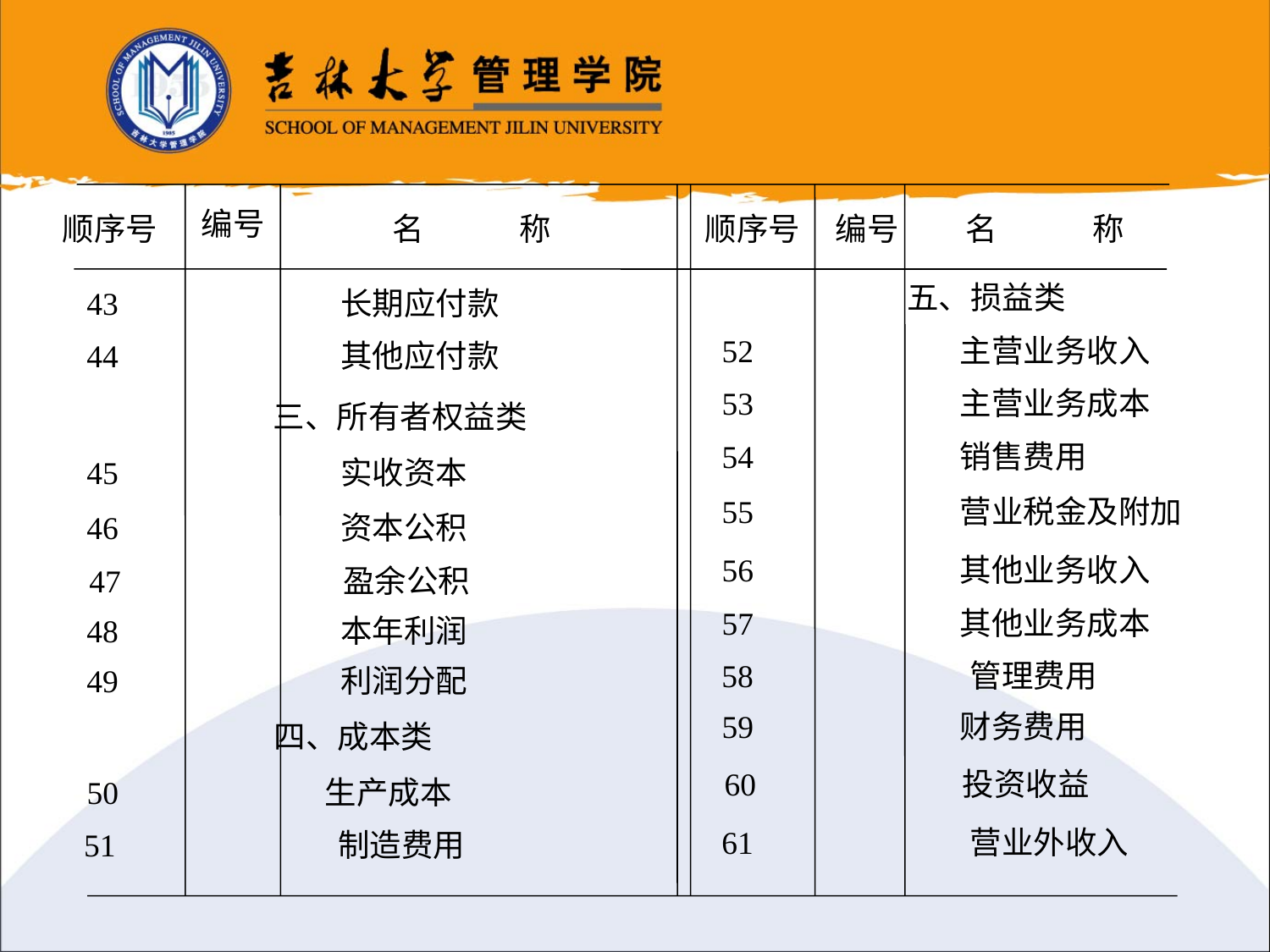

编号
顺序号
名	称
顺序号
编号
名	称

                            五、损益类
43             	长期应付款

  52            	主营业务收入
44             	其他应付款
  53            	主营业务成本
                          三、所有者权益类
  54            	销售费用
45              	实收资本
  55            	营业税金及附加
46              	资本公积
  56           	其他业务收入
47              	盈余公积
  57            	其他业务成本
48              	本年利润

58                          管理费用
49              	利润分配
  59            	财务费用
                         四、成本类

  60          	投资收益

  50              	生产成本
 61                          营业外收入
51               	制造费用

43